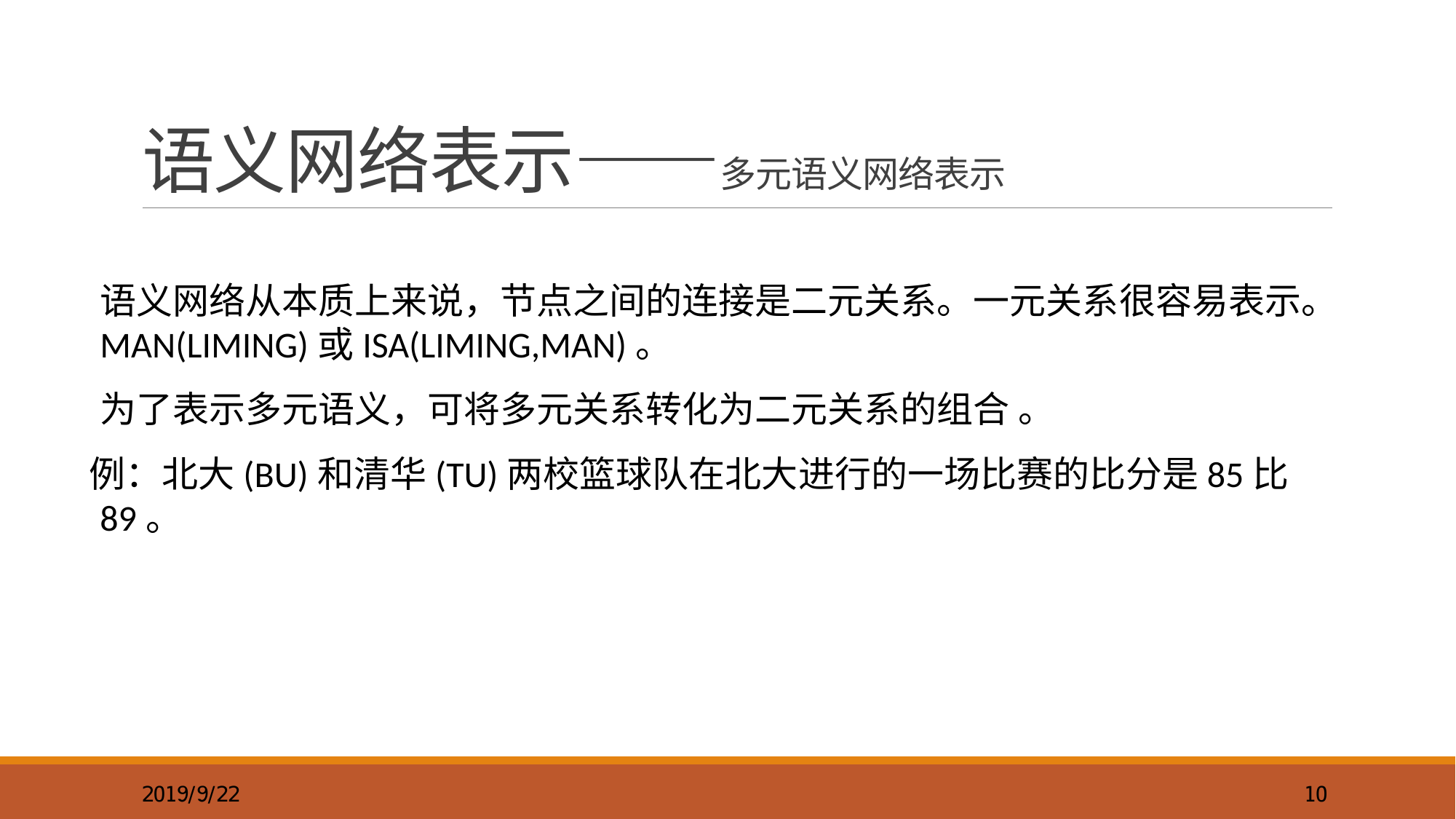

10
# 语义网络表示——多元语义网络表示
语义网络从本质上来说，节点之间的连接是二元关系。一元关系很容易表示。MAN(LIMING)或ISA(LIMING,MAN)。
为了表示多元语义，可将多元关系转化为二元关系的组合 。
例：北大(BU)和清华(TU)两校篮球队在北大进行的一场比赛的比分是85比89。
2019/9/22